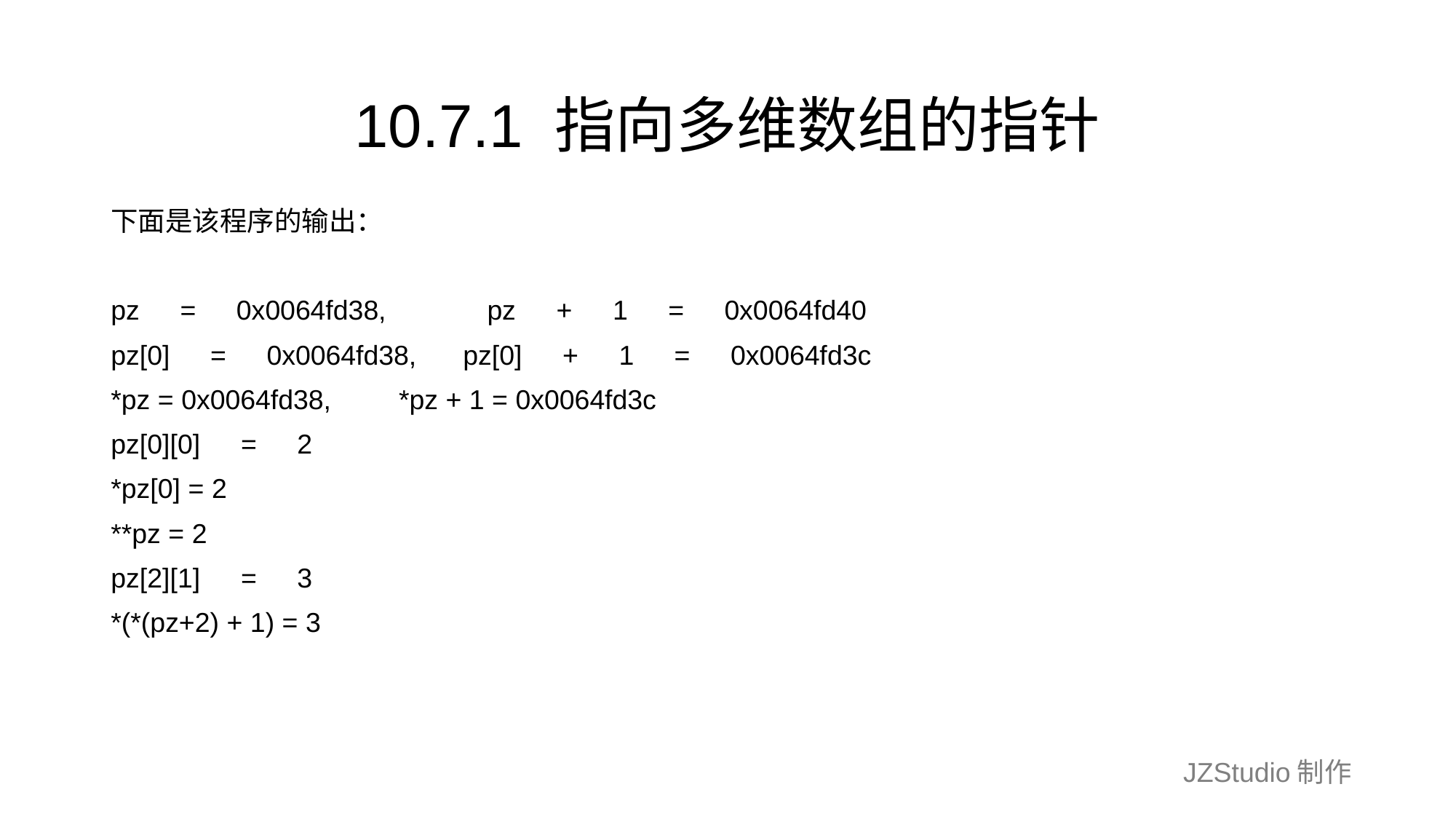

# 10.7.1 指向多维数组的指针
下面是该程序的输出：

pz　=　0x0064fd38,　　　 pz　+　1　=　0x0064fd40
pz[0]　=　0x0064fd38,　 pz[0]　+　1　=　0x0064fd3c
*pz = 0x0064fd38,　　*pz + 1 = 0x0064fd3c
pz[0][0]　=　2
*pz[0] = 2
**pz = 2
pz[2][1]　=　3
*(*(pz+2) + 1) = 3